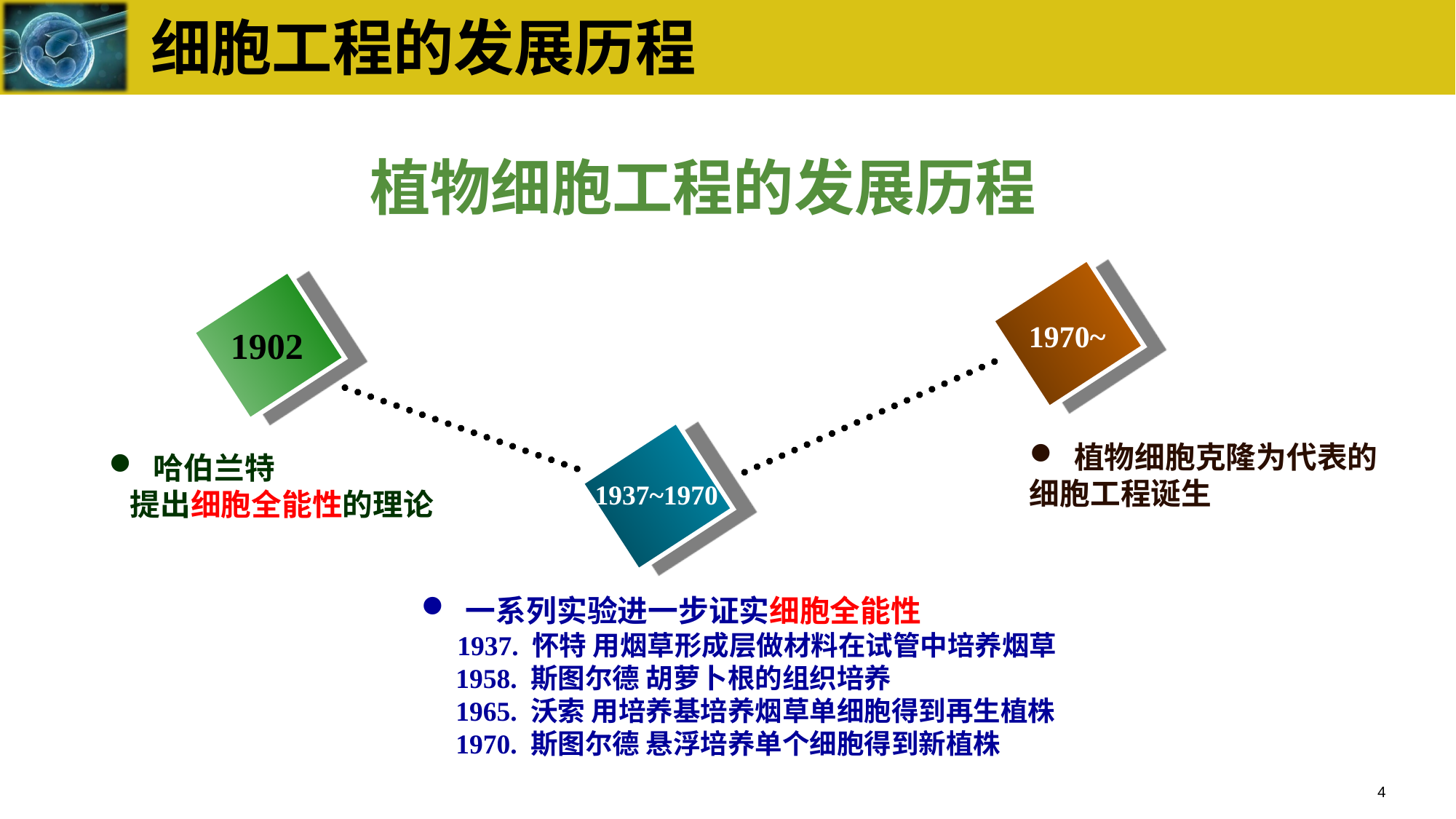

# 细胞工程的发展历程
植物细胞工程的发展历程

1970~

1902

 植物细胞克隆为代表的细胞工程诞生
 哈伯兰特
  提出细胞全能性的理论

1937~1970
 一系列实验进一步证实细胞全能性
      1937. 怀特 用烟草形成层做材料在试管中培养烟草
     1958. 斯图尔德 胡萝卜根的组织培养
     1965. 沃索 用培养基培养烟草单细胞得到再生植株
     1970. 斯图尔德 悬浮培养单个细胞得到新植株
4